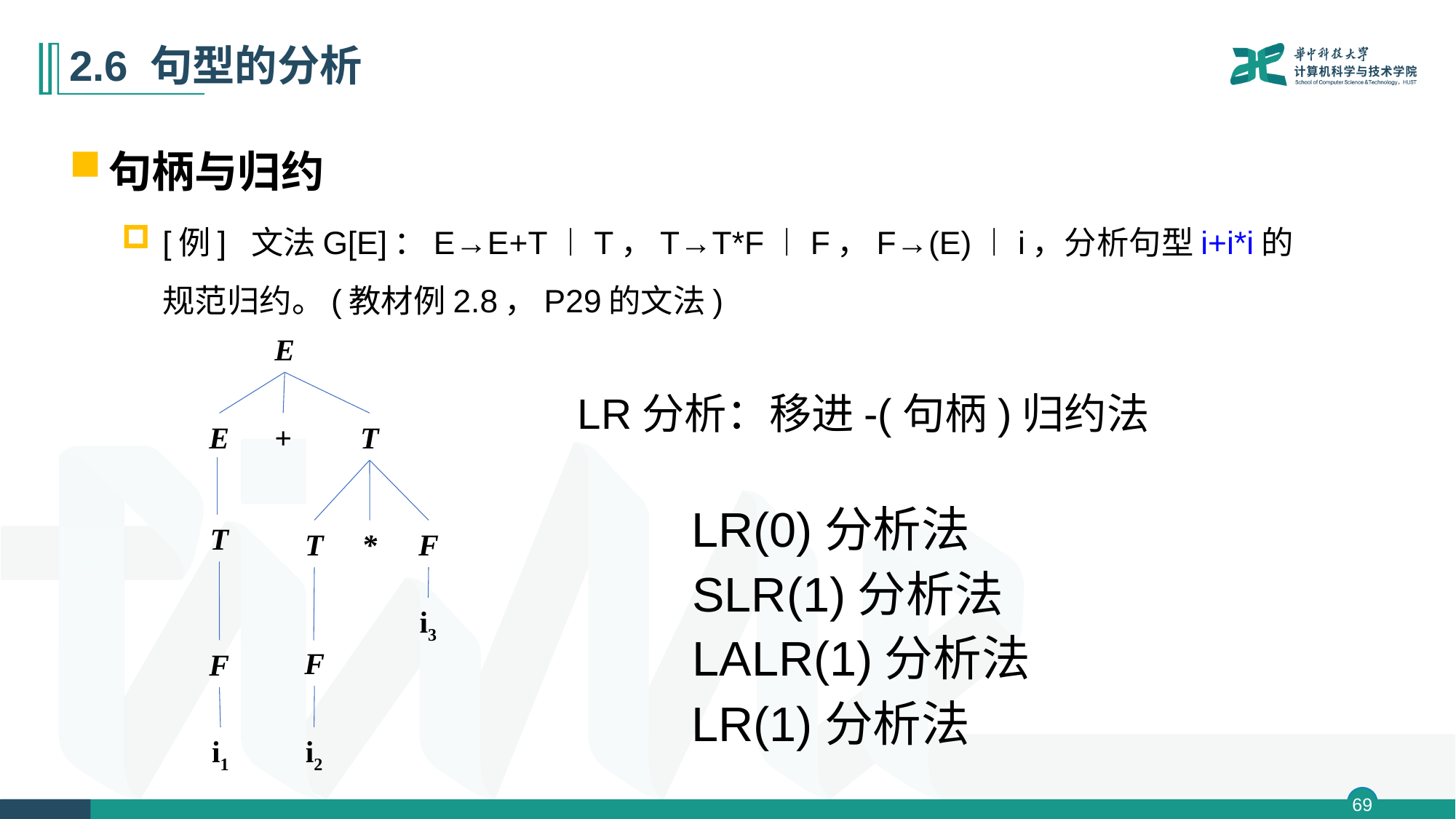

# 2.6 句型的分析
句柄与归约
[例]  文法G[E]：E→E+T︱T，T→T*F︱F，F→(E)︱i，分析句型i+i*i的规范归约。(教材例2.8，P29的文法)

E
LR分析：移进-(句柄)归约法
E
+
T
LR(0)分析法
T
T
*
F
SLR(1)分析法
i3
LALR(1)分析法
F
F
LR(1)分析法
i1
i2